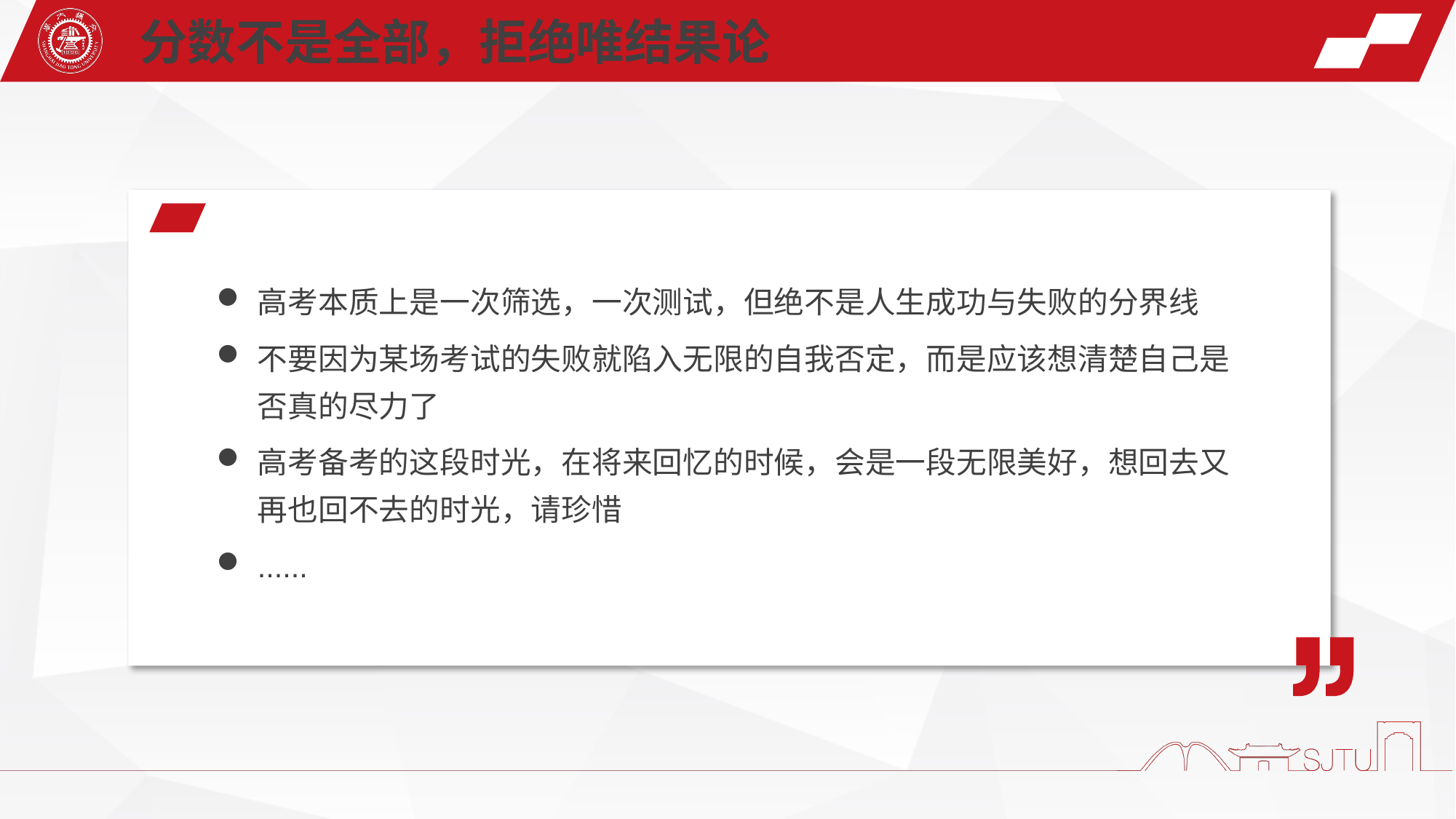

分数不是全部，拒绝唯结果论

高考本质上是一次筛选，一次测试，但绝不是人生成功与失败的分界线
不要因为某场考试的失败就陷入无限的自我否定，而是应该想清楚自己是否真的尽力了
高考备考的这段时光，在将来回忆的时候，会是一段无限美好，想回去又再也回不去的时光，请珍惜
......